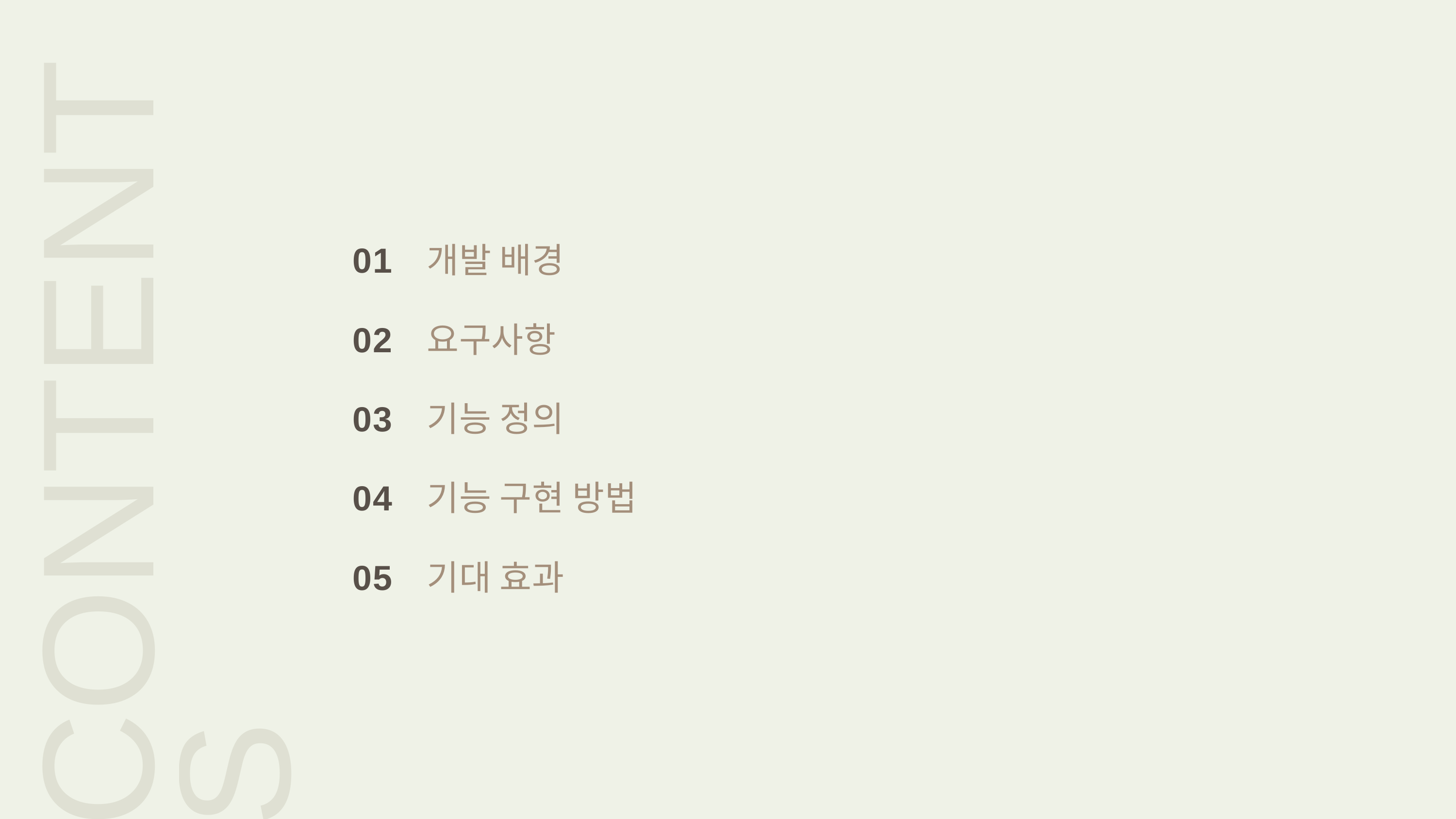

01
02
03
04
05
개발 배경
요구사항
기능 정의
기능 구현 방법
기대 효과

CONTENTS